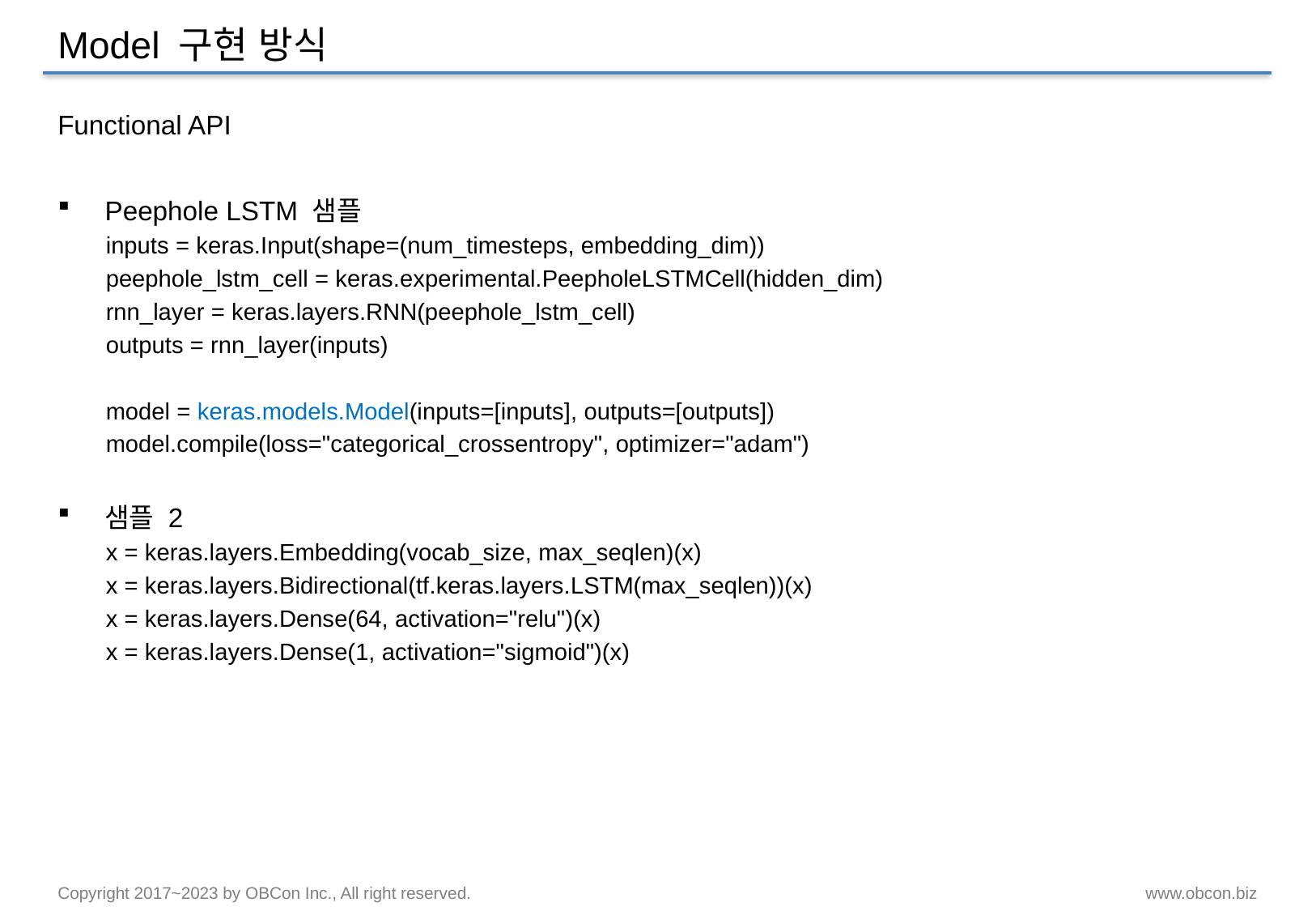

# Model 구현 방식
Functional API
Peephole LSTM 샘플
inputs = keras.Input(shape=(num_timesteps, embedding_dim))
peephole_lstm_cell = keras.experimental.PeepholeLSTMCell(hidden_dim)
rnn_layer = keras.layers.RNN(peephole_lstm_cell)
outputs = rnn_layer(inputs)

model = keras.models.Model(inputs=[inputs], outputs=[outputs])
model.compile(loss="categorical_crossentropy", optimizer="adam")

샘플 2
x = keras.layers.Embedding(vocab_size, max_seqlen)(x)
x = keras.layers.Bidirectional(tf.keras.layers.LSTM(max_seqlen))(x)
x = keras.layers.Dense(64, activation="relu")(x)
x = keras.layers.Dense(1, activation="sigmoid")(x)